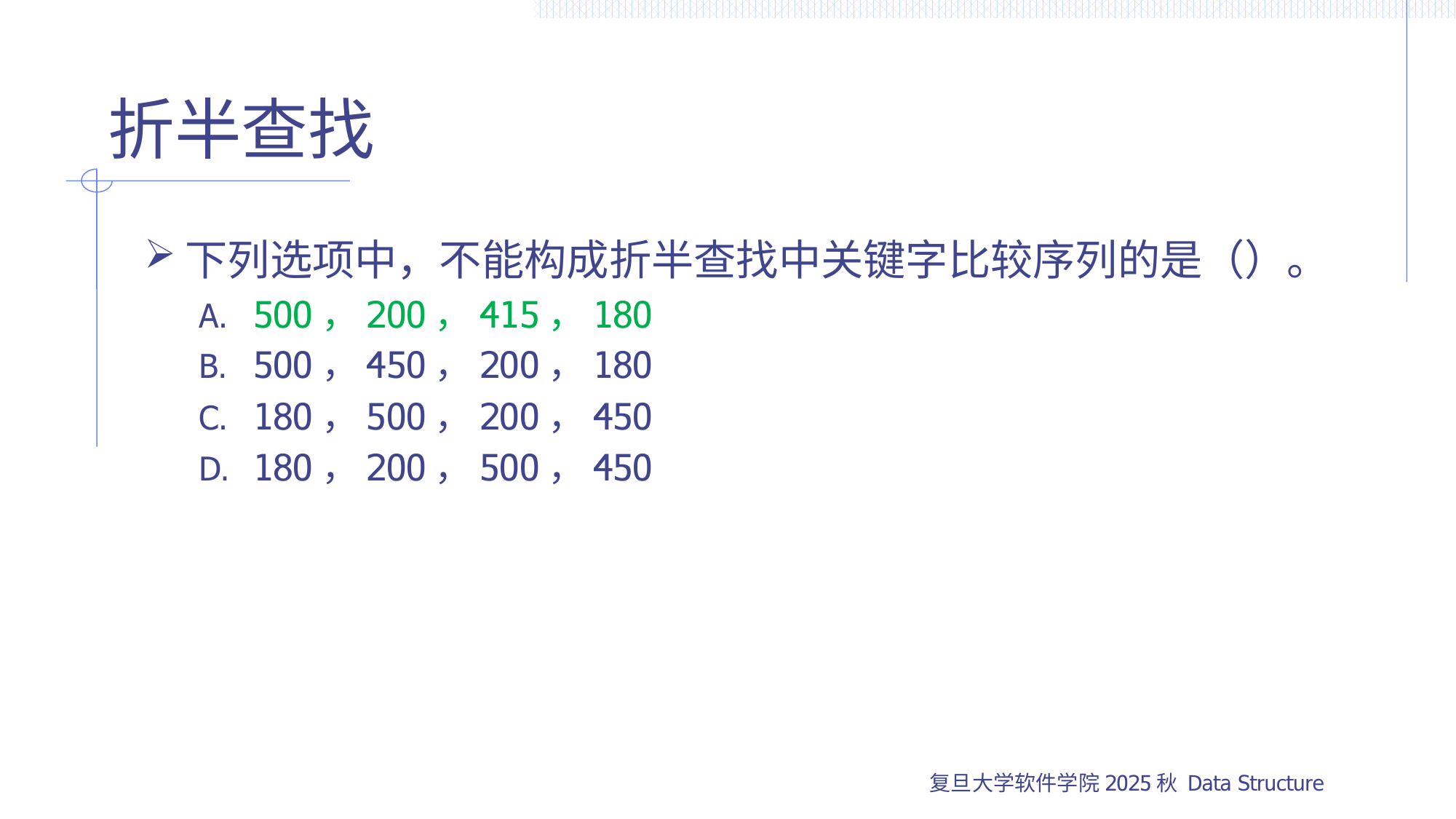

# 折半查找
下列选项中，不能构成折半查找中关键字比较序列的是（）。
500，200，415，180
500，450，200，180
180，500，200，450
180，200，500，450